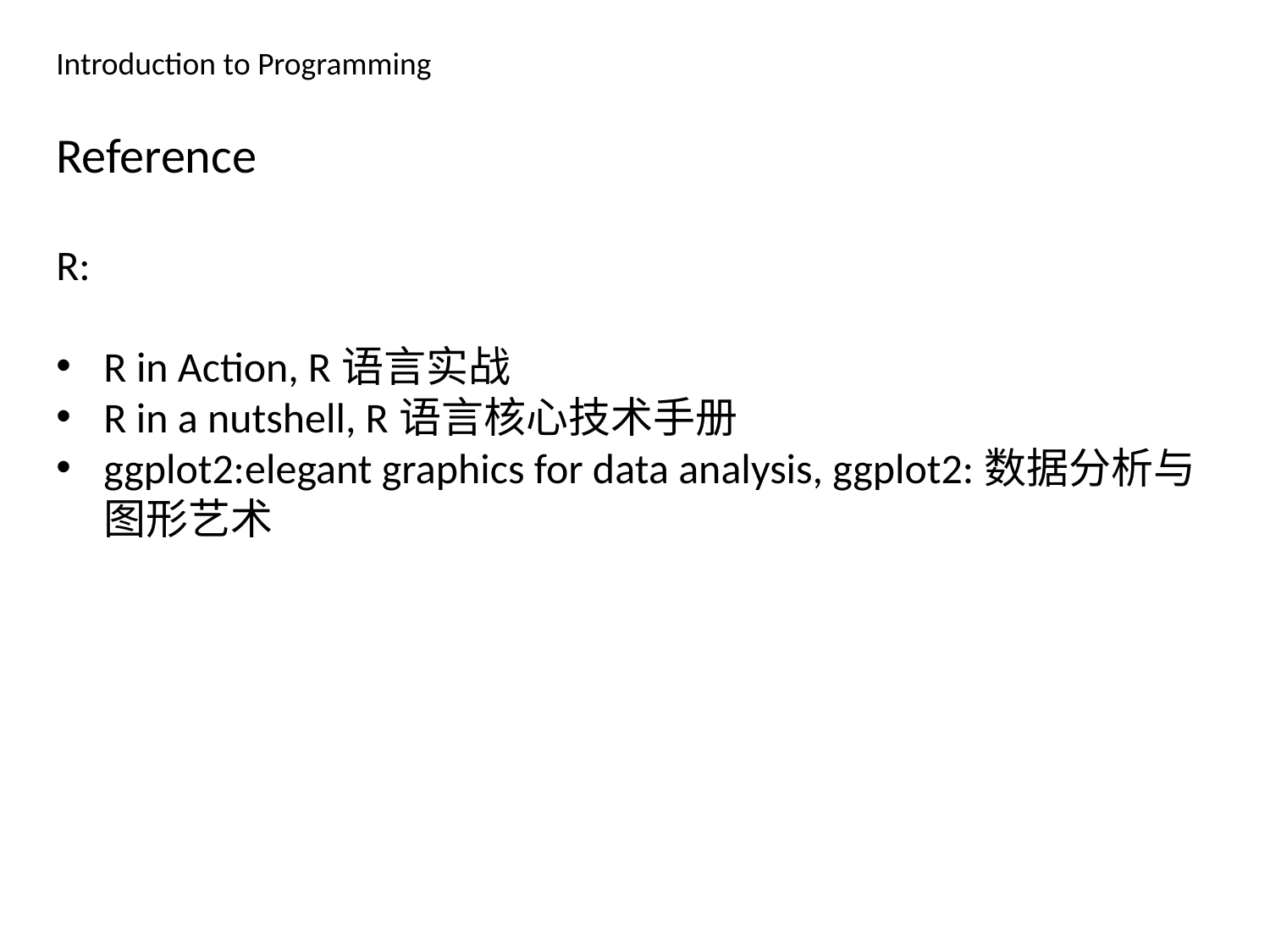

Introduction to Programming
Reference

R:

R in Action, R语言实战
R in a nutshell, R语言核心技术手册
ggplot2:elegant graphics for data analysis, ggplot2:数据分析与图形艺术